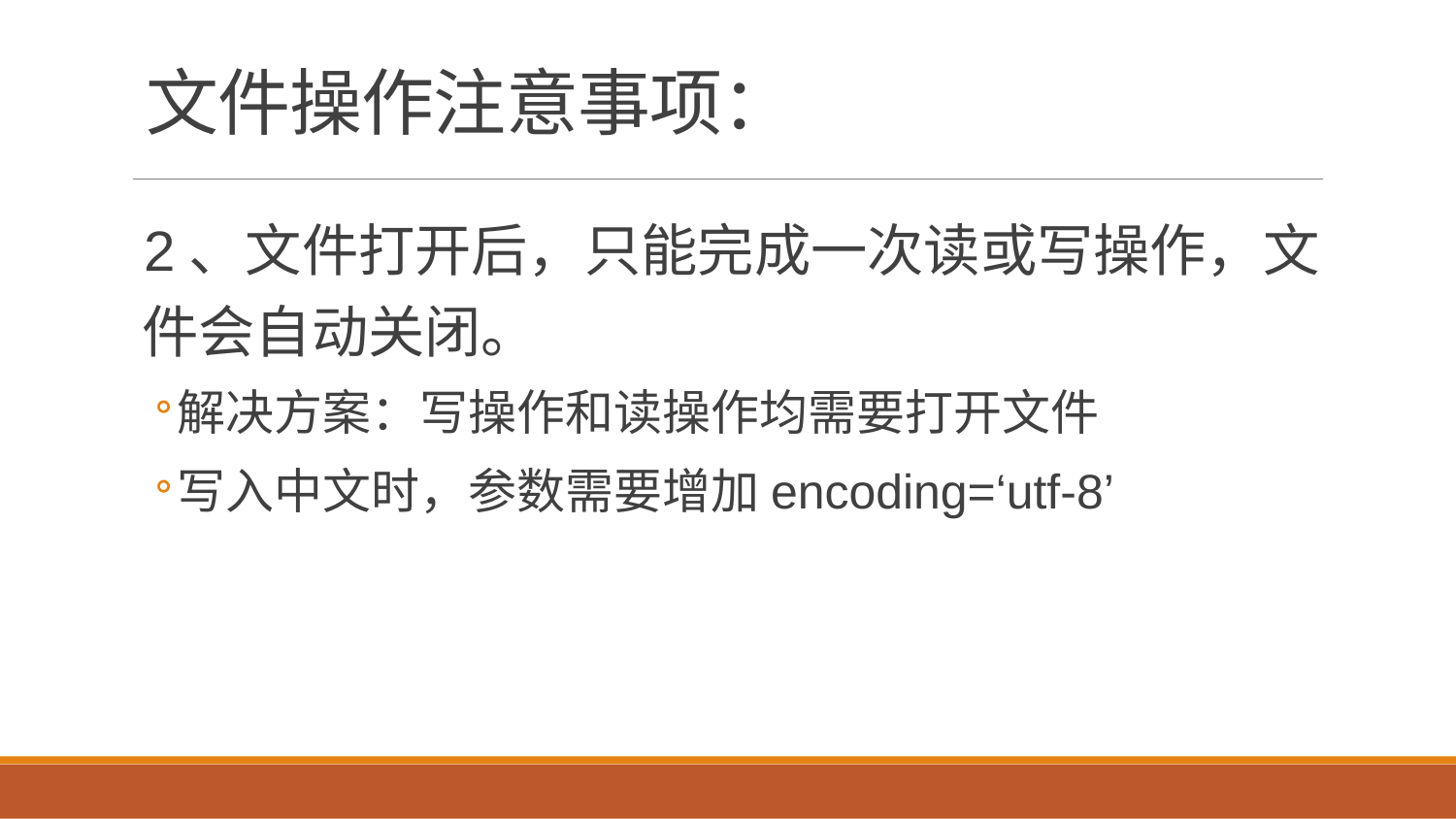

# 文件操作注意事项：
2、文件打开后，只能完成一次读或写操作，文件会自动关闭。
解决方案：写操作和读操作均需要打开文件
写入中文时，参数需要增加encoding=‘utf-8’